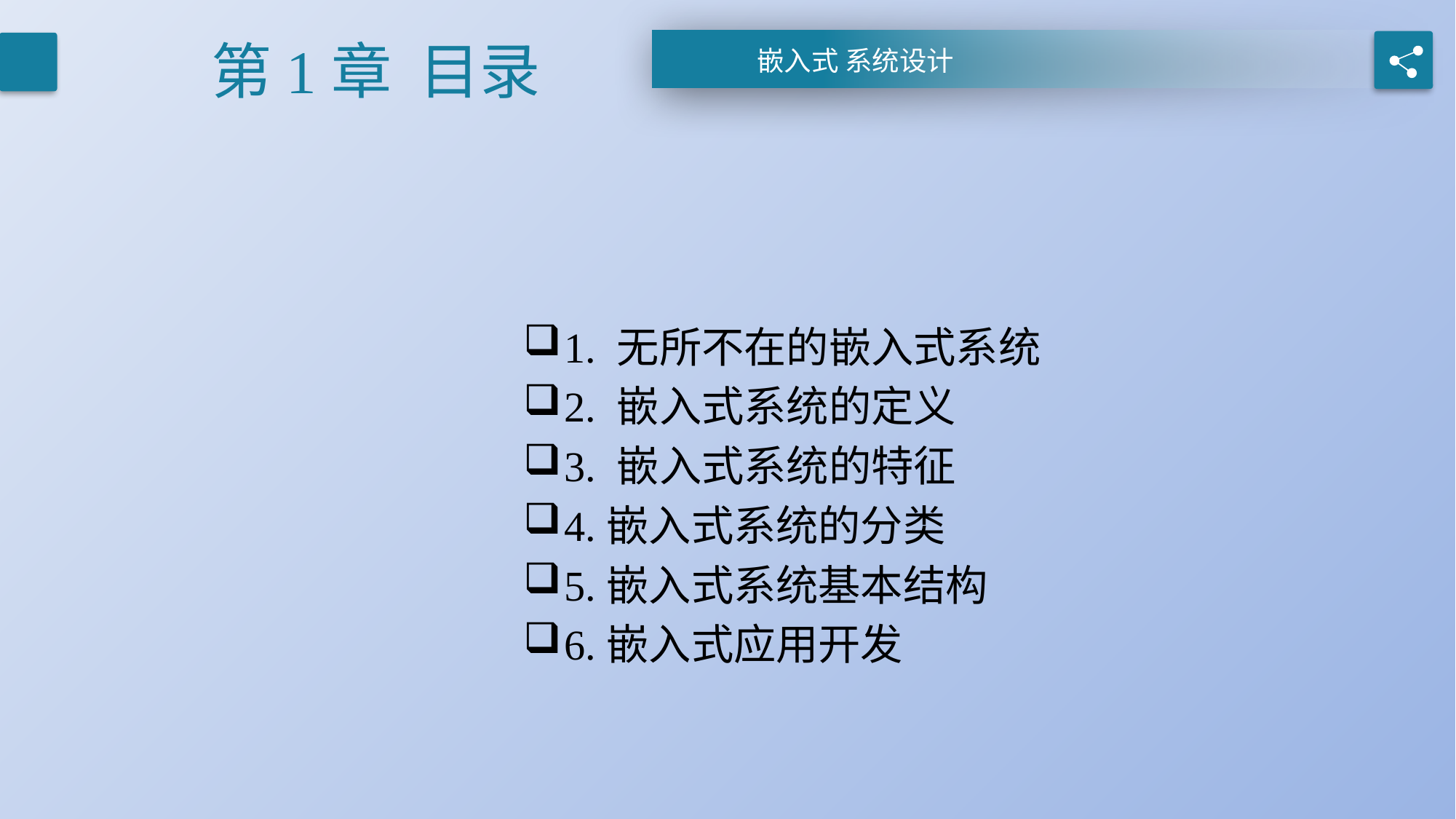

# 第1章  目录

1. 无所不在的嵌入式系统
2. 嵌入式系统的定义
3. 嵌入式系统的特征
4.嵌入式系统的分类
5.嵌入式系统基本结构
6.嵌入式应用开发